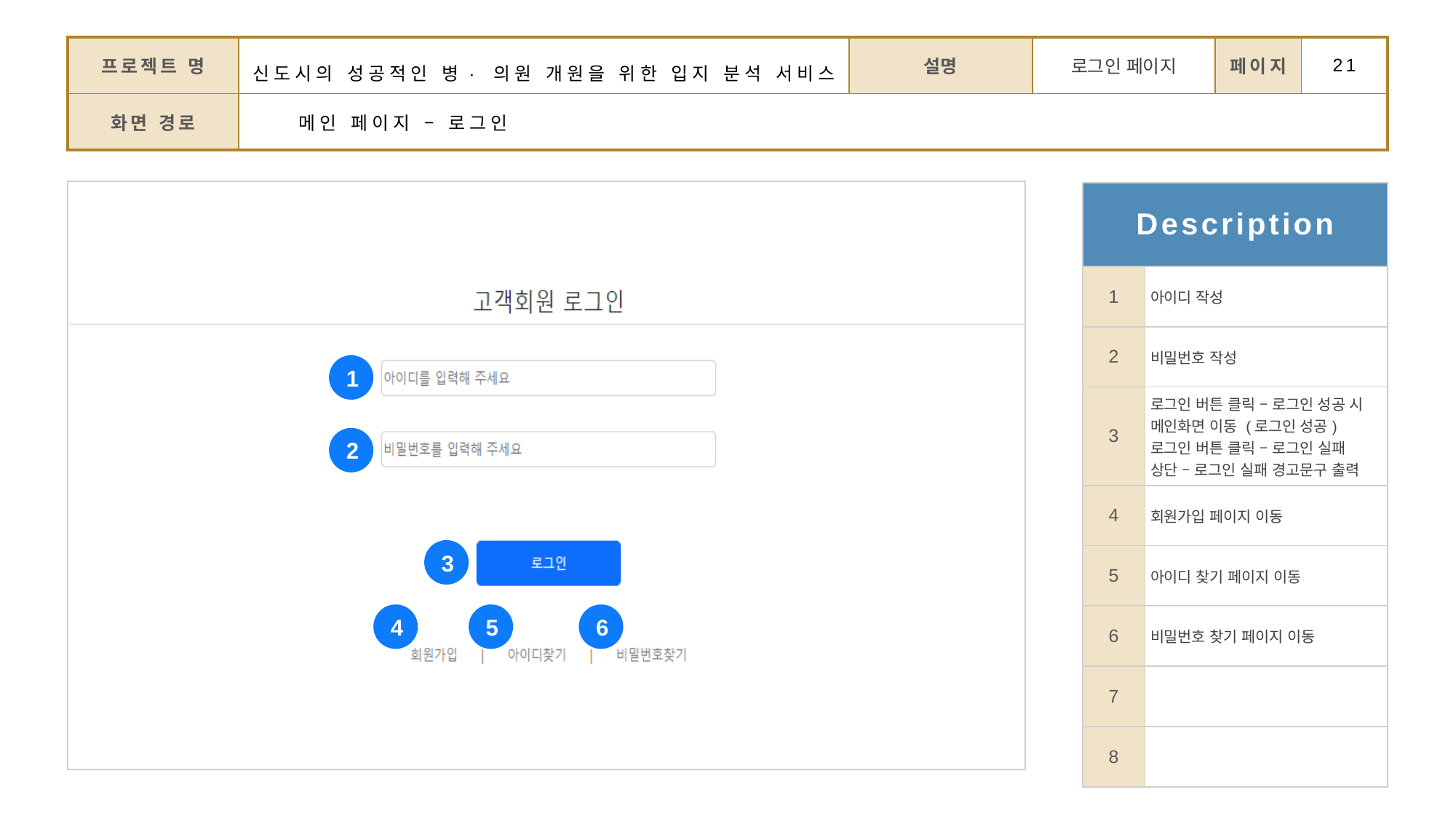

| 프로젝트 명 | 신도시의 성공적인 병·의원 개원을 위한 입지 분석 서비스 | 설명 | 로그인 페이지 | 페이지 | 21 |
| --- | --- | --- | --- | --- | --- |
| 화면 경로 | 메인 페이지 – 로그인 |  |  |  |  |

| Description |  |
| --- | --- |
| 1 | 아이디 작성 |
| 2 | 비밀번호 작성 |
| 3 | 로그인 버튼 클릭 – 로그인 성공 시 메인화면 이동 (로그인 성공) 로그인 버튼 클릭 – 로그인 실패 상단 – 로그인 실패 경고문구 출력 |
| 4 | 회원가입 페이지 이동 |
| 5 | 아이디 찾기 페이지 이동 |
| 6 | 비밀번호 찾기 페이지 이동 |
| 7 |  |
| 8 |  |
1
2
3
4
5
6